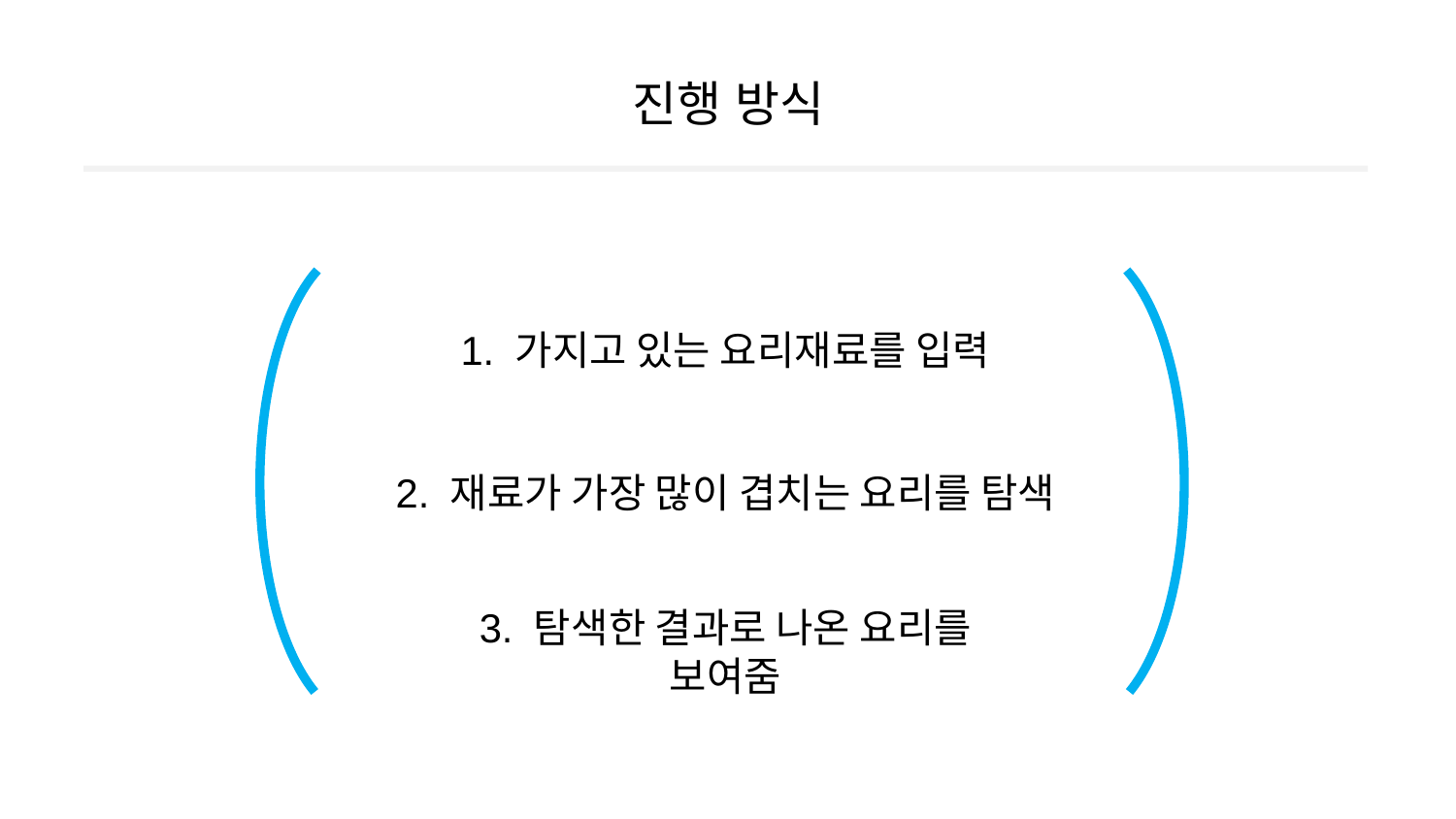

진행 방식

1. 가지고 있는 요리재료를 입력
2. 재료가 가장 많이 겹치는 요리를 탐색
3. 탐색한 결과로 나온 요리를 보여줌